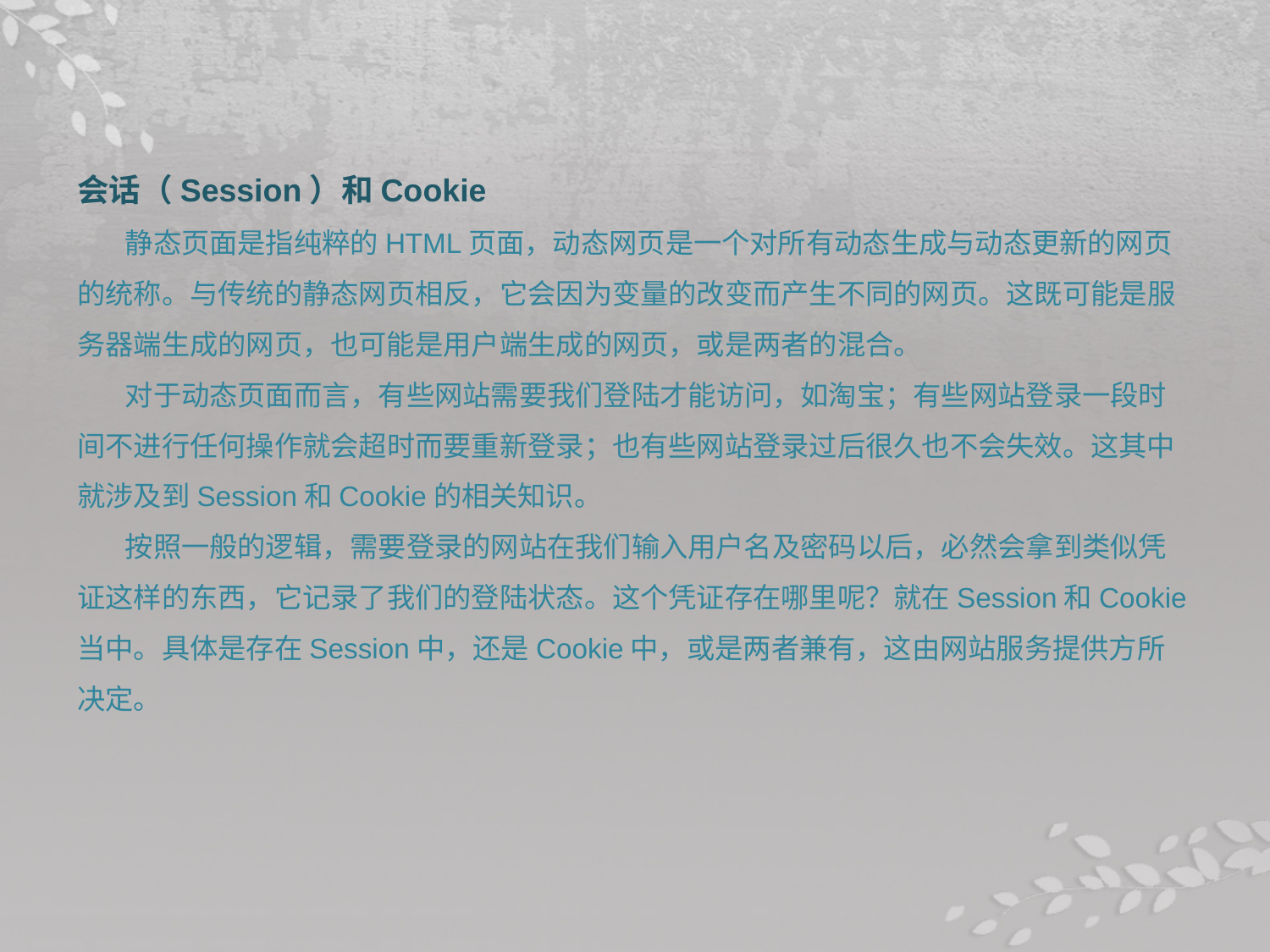

会话（Session）和Cookie
静态页面是指纯粹的HTML页面，动态网页是一个对所有动态生成与动态更新的网页的统称。与传统的静态网页相反，它会因为变量的改变而产生不同的网页。这既可能是服务器端生成的网页，也可能是用户端生成的网页，或是两者的混合。
对于动态页面而言，有些网站需要我们登陆才能访问，如淘宝；有些网站登录一段时间不进行任何操作就会超时而要重新登录；也有些网站登录过后很久也不会失效。这其中就涉及到Session和Cookie的相关知识。
按照一般的逻辑，需要登录的网站在我们输入用户名及密码以后，必然会拿到类似凭证这样的东西，它记录了我们的登陆状态。这个凭证存在哪里呢？就在Session和Cookie当中。具体是存在Session中，还是Cookie中，或是两者兼有，这由网站服务提供方所决定。